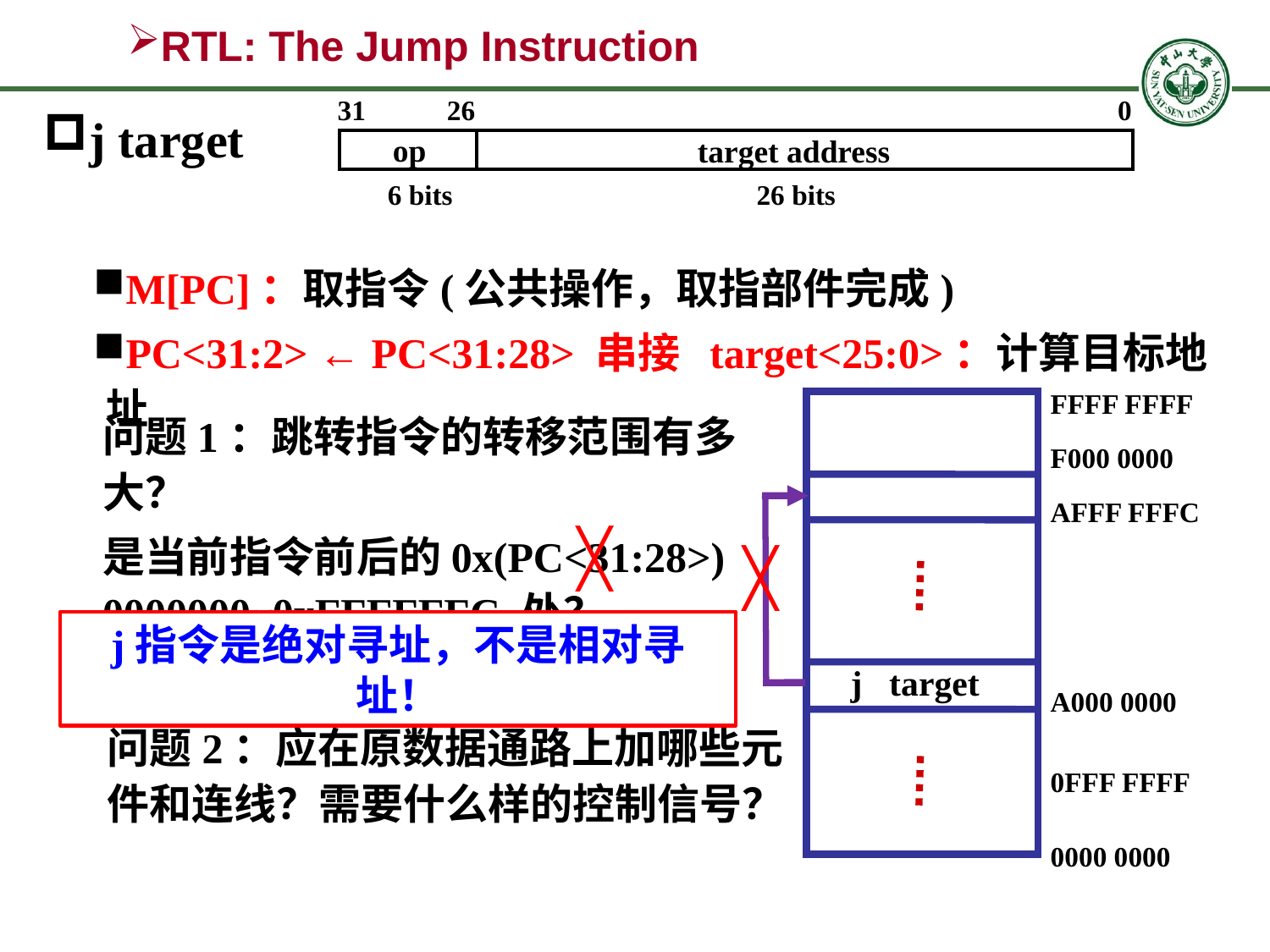

# RTL: The Jump Instruction
31
26
0
op

target address

6 bits
26 bits
j target

M[PC]：取指令(公共操作，取指部件完成)
PC<31:2> ← PC<31:28> 串接  target<25:0>：计算目标地址
FFFF FFFF

F000 0000

AFFF FFFC

A000 0000

0FFF FFFF

0000 0000

j   target

问题1：跳转指令的转移范围有多大？
是当前指令前后的0x(PC<31:28>) 0000000~0xFFFFFFC 处？
╳
╳
j指令是绝对寻址，不是相对寻址！
问题2：应在原数据通路上加哪些元件和连线？需要什么样的控制信号？